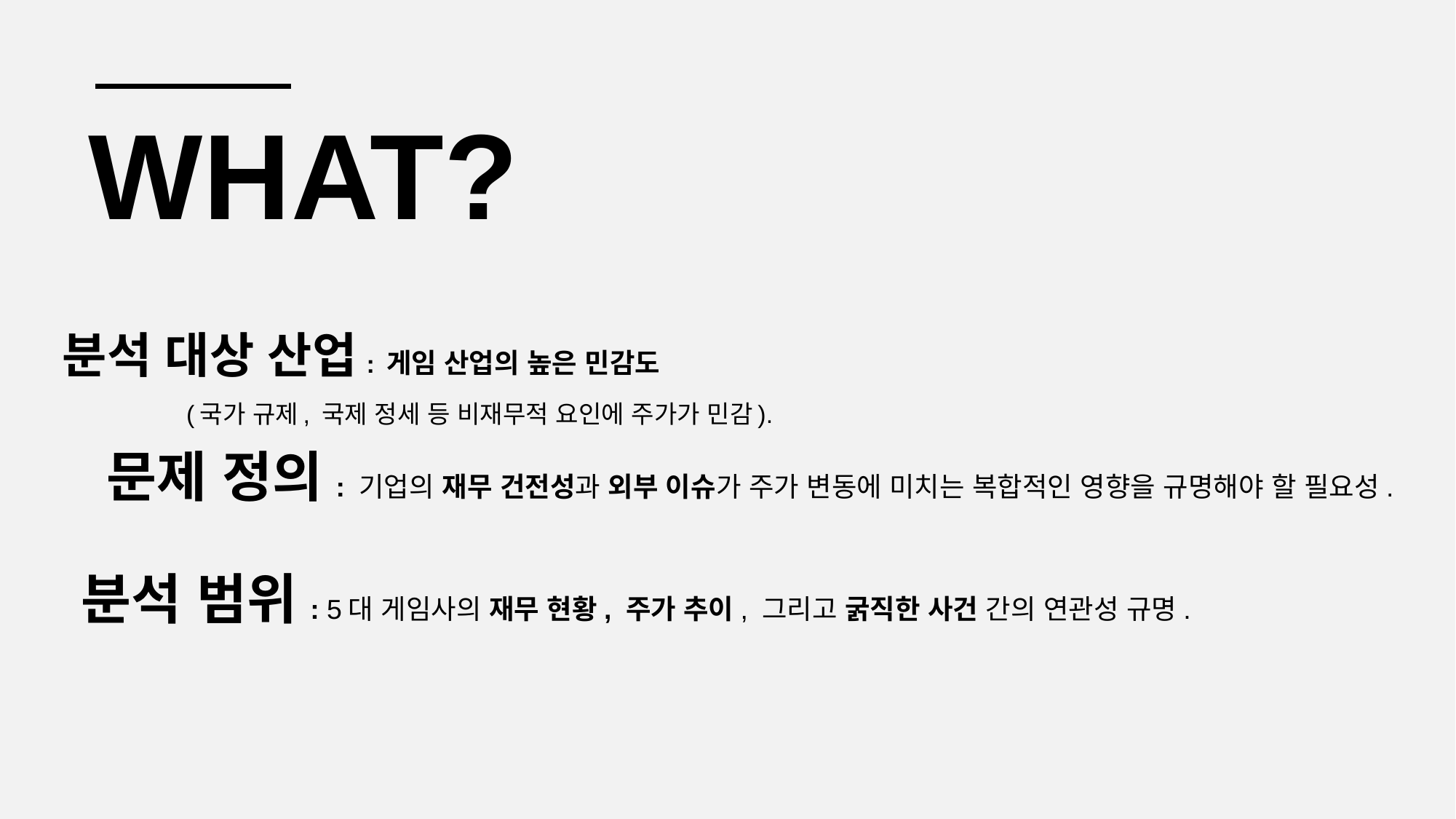

WhAT?
분석 대상 산업: 게임 산업의 높은 민감도
			     (국가 규제, 국제 정세 등 비재무적 요인에 주가가 민감).
문제 정의: 기업의 재무 건전성과 외부 이슈가 주가 변동에 미치는 복합적인 영향을 규명해야 할 필요성.
분석 범위: 5대 게임사의 재무 현황, 주가 추이, 그리고 굵직한 사건 간의 연관성 규명.